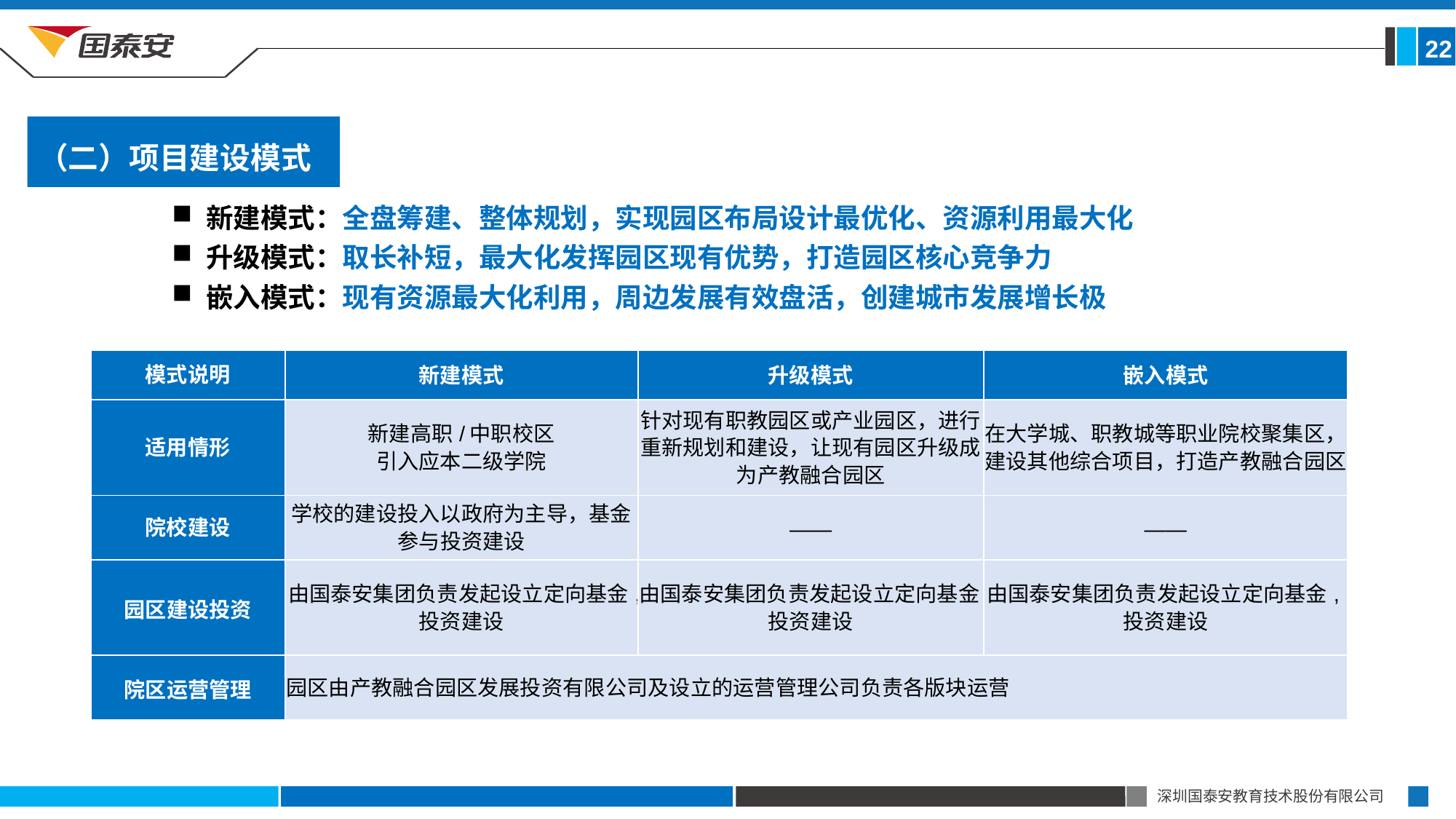

22
（二）项目建设模式
新建模式：全盘筹建、整体规划，实现园区布局设计最优化、资源利用最大化
升级模式：取长补短，最大化发挥园区现有优势，打造园区核心竞争力
嵌入模式：现有资源最大化利用，周边发展有效盘活，创建城市发展增长极
| 模式说明 | 新建模式 | 升级模式 | 嵌入模式 |
| --- | --- | --- | --- |
| 适用情形 | 新建高职/中职校区 引入应本二级学院 | 针对现有职教园区或产业园区，进行重新规划和建设，让现有园区升级成为产教融合园区 | 在大学城、职教城等职业院校聚集区，建设其他综合项目，打造产教融合园区 |
| 院校建设 | 学校的建设投入以政府为主导，基金参与投资建设 | —— | —— |
| 园区建设投资 | 由国泰安集团负责发起设立定向基金,投资建设 | 由国泰安集团负责发起设立定向基金,投资建设 | 由国泰安集团负责发起设立定向基金,投资建设 |
| 院区运营管理 | 园区由产教融合园区发展投资有限公司及设立的运营管理公司负责各版块运营 |  |  |